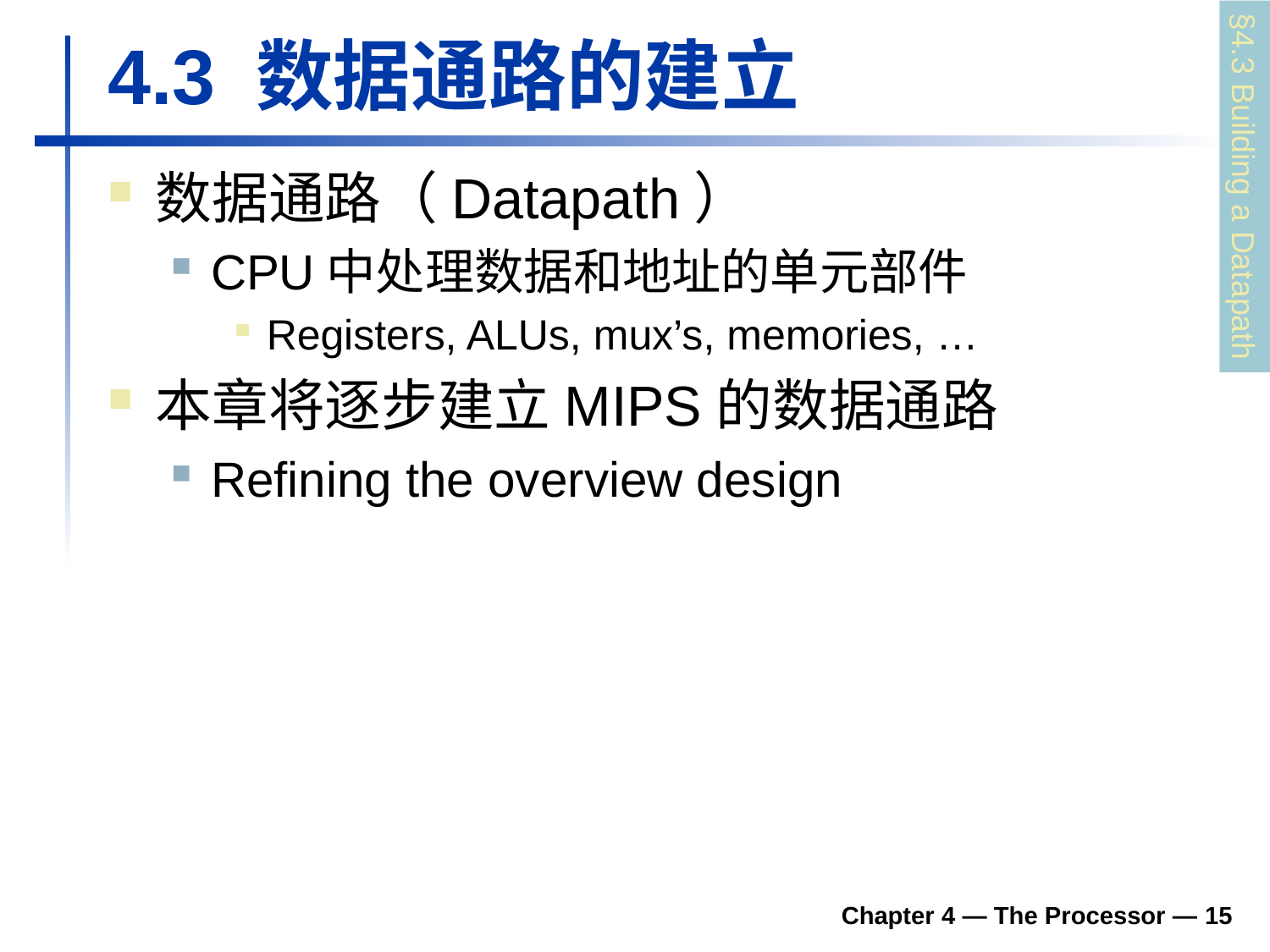

# 4.3 数据通路的建立
数据通路（Datapath）
CPU中处理数据和地址的单元部件
Registers, ALUs, mux’s, memories, …
本章将逐步建立MIPS的数据通路
Refining the overview design
§4.3 Building a Datapath
Chapter 4 — The Processor — 15